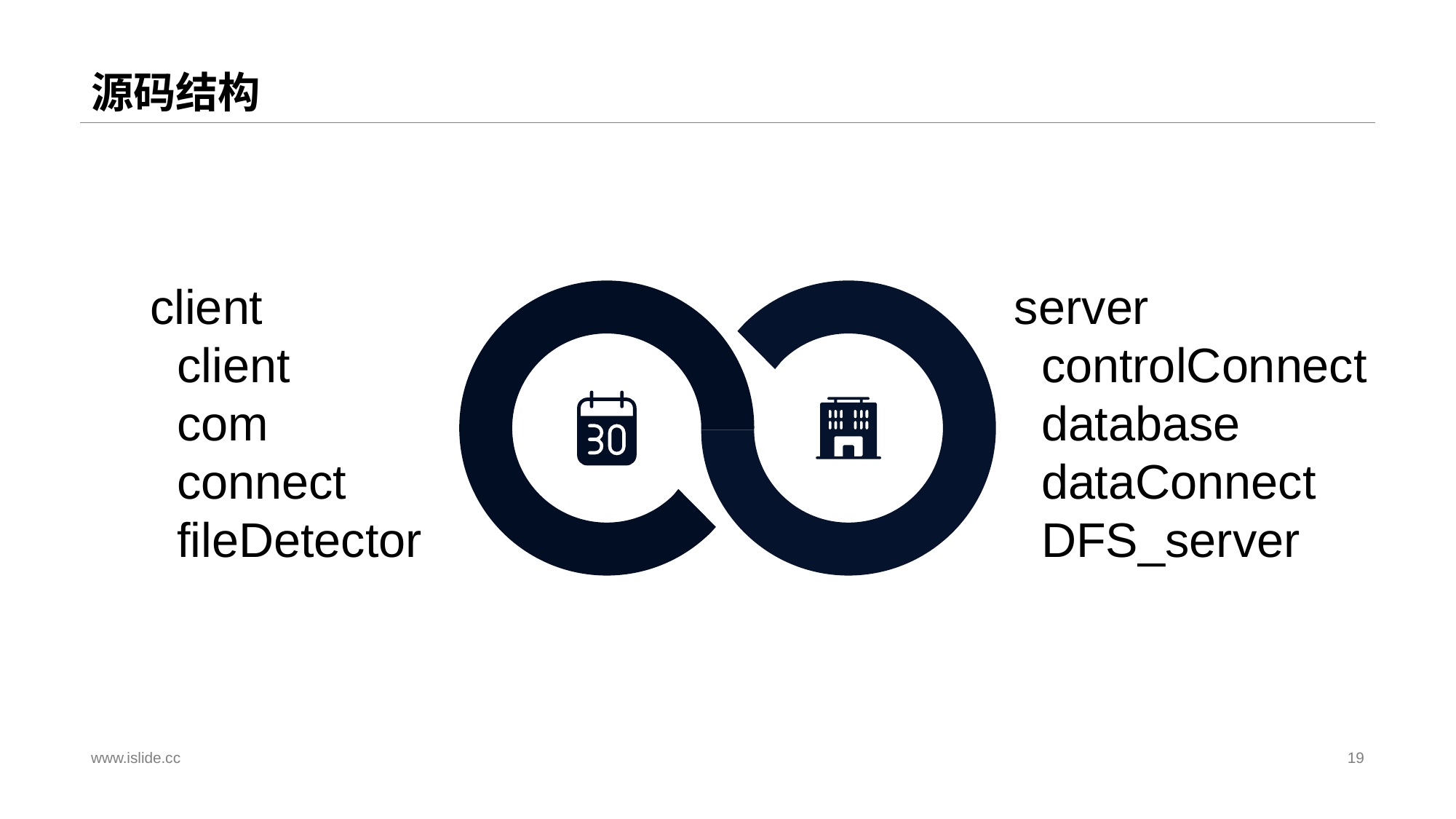

# 源码结构
client
  client
  com
  connect
  fileDetector
server
  controlConnect
  database
  dataConnect
  DFS_server

www.islide.cc
19